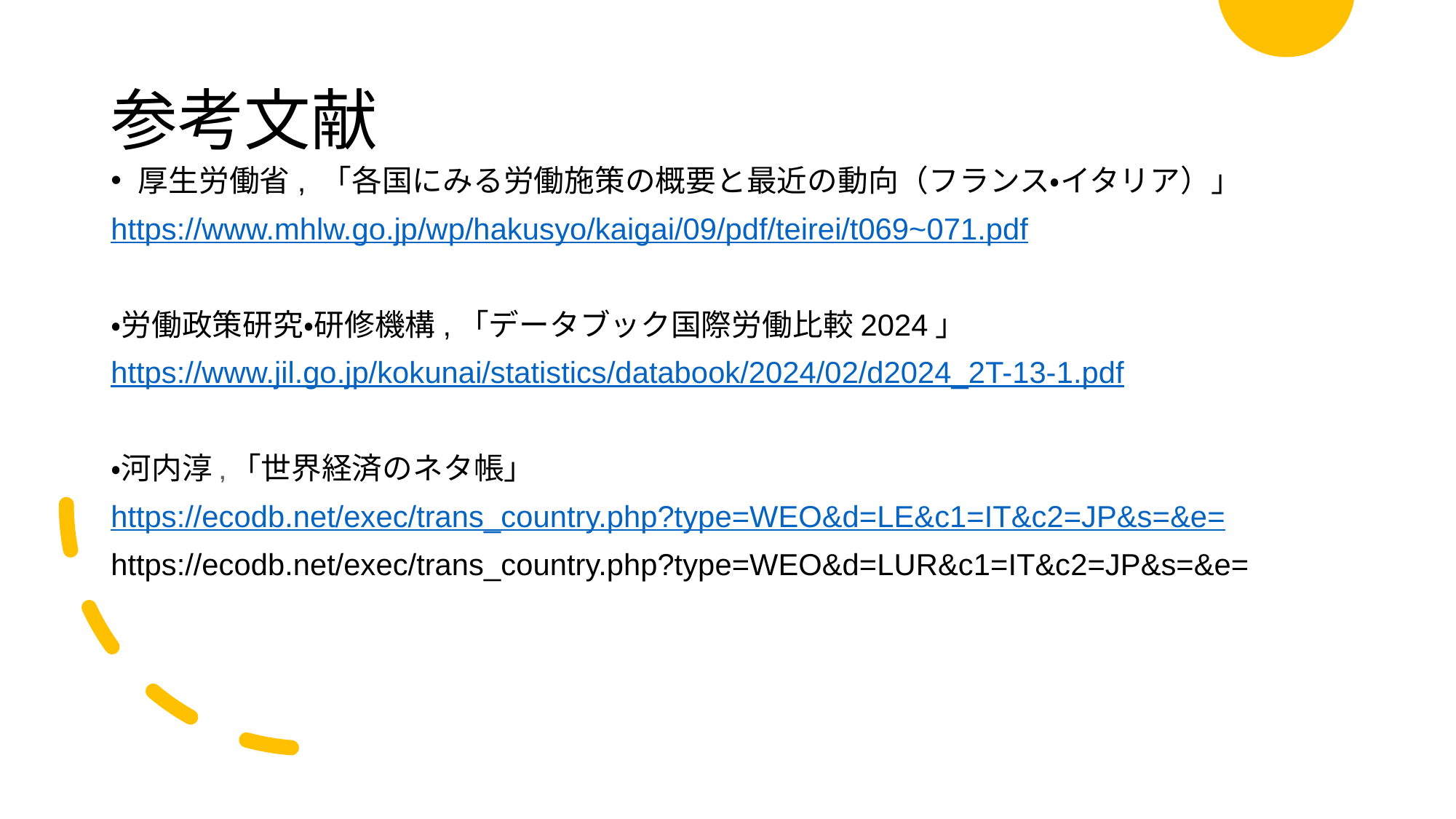

# 参考文献
厚生労働省, 「各国にみる労働施策の概要と最近の動向（フランス・イタリア）」
https://www.mhlw.go.jp/wp/hakusyo/kaigai/09/pdf/teirei/t069~071.pdf

・労働政策研究・研修機構,「データブック国際労働比較2024」
https://www.jil.go.jp/kokunai/statistics/databook/2024/02/d2024_2T-13-1.pdf

・河内淳,「世界経済のネタ帳」
https://ecodb.net/exec/trans_country.php?type=WEO&d=LE&c1=IT&c2=JP&s=&e=
https://ecodb.net/exec/trans_country.php?type=WEO&d=LUR&c1=IT&c2=JP&s=&e=